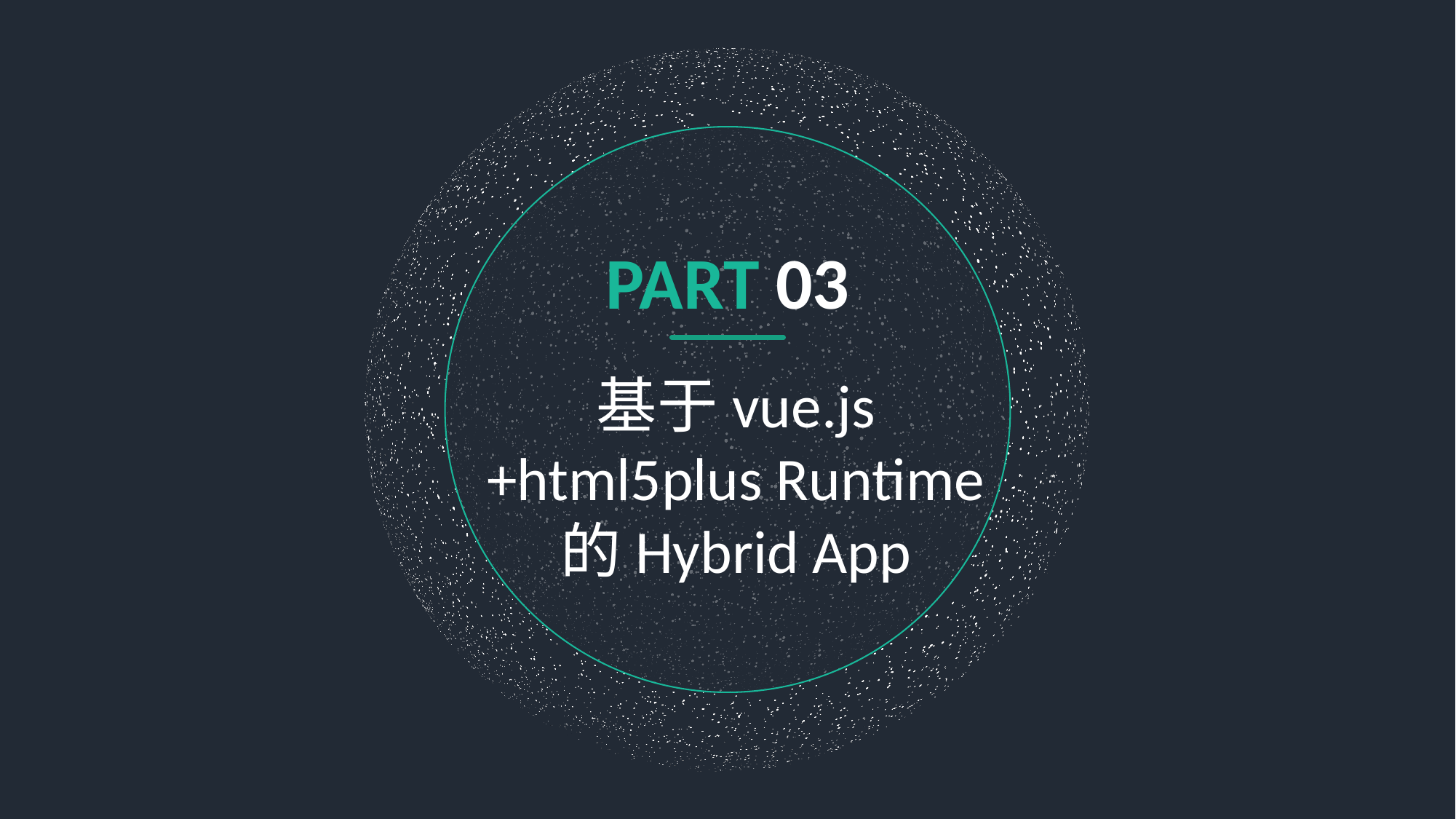

PART 03
基于vue.js
+html5plus Runtime
的Hybrid App